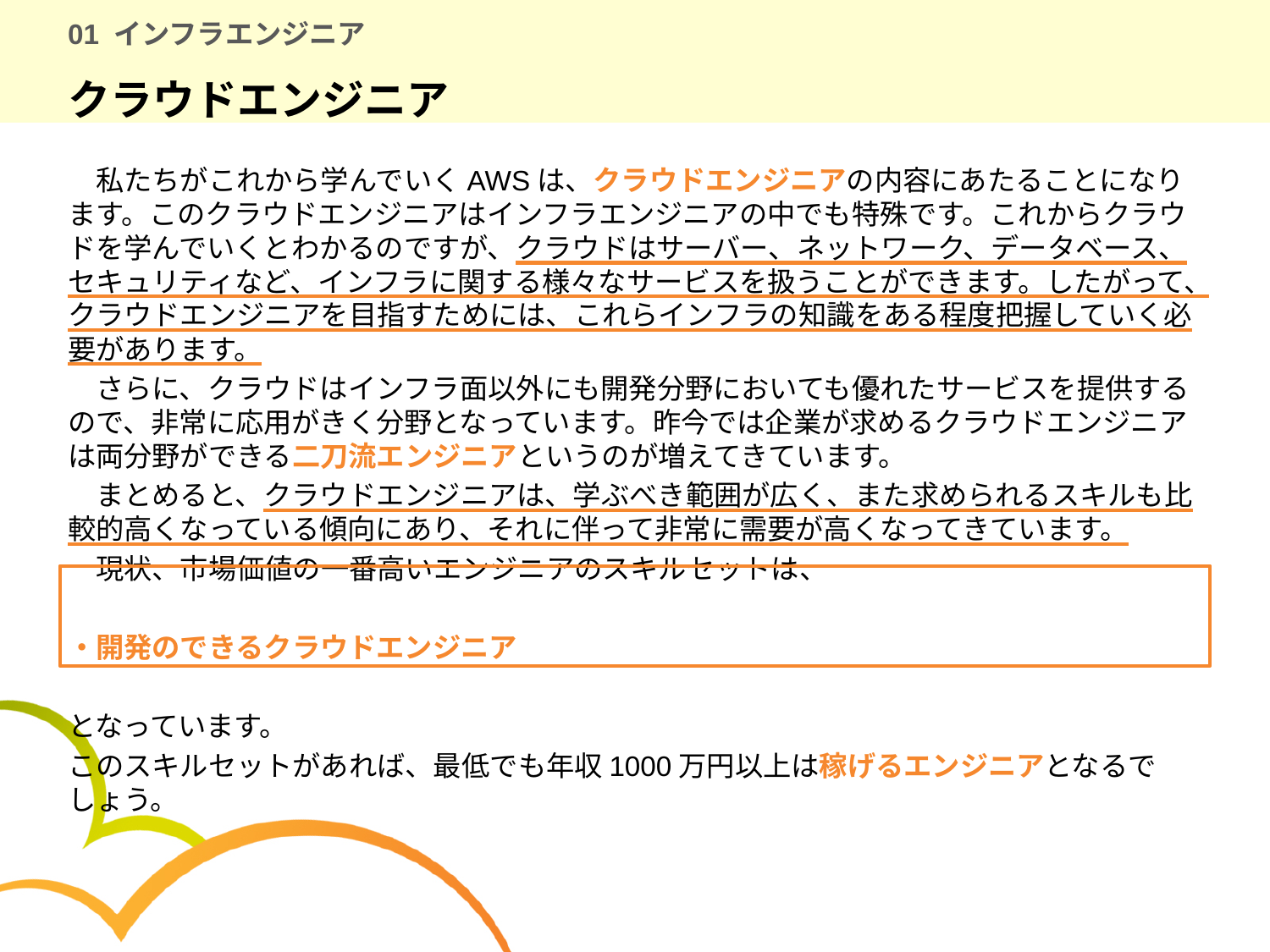

# 01 インフラエンジニア
クラウドエンジニア
　私たちがこれから学んでいくAWSは、クラウドエンジニアの内容にあたることになります。このクラウドエンジニアはインフラエンジニアの中でも特殊です。これからクラウドを学んでいくとわかるのですが、クラウドはサーバー、ネットワーク、データベース、セキュリティなど、インフラに関する様々なサービスを扱うことができます。したがって、クラウドエンジニアを目指すためには、これらインフラの知識をある程度把握していく必要があります。
　さらに、クラウドはインフラ面以外にも開発分野においても優れたサービスを提供するので、非常に応用がきく分野となっています。昨今では企業が求めるクラウドエンジニアは両分野ができる二刀流エンジニアというのが増えてきています。
　まとめると、クラウドエンジニアは、学ぶべき範囲が広く、また求められるスキルも比較的高くなっている傾向にあり、それに伴って非常に需要が高くなってきています。
　現状、市場価値の一番高いエンジニアのスキルセットは、

・開発のできるクラウドエンジニア

となっています。
このスキルセットがあれば、最低でも年収1000万円以上は稼げるエンジニアとなるでしょう。